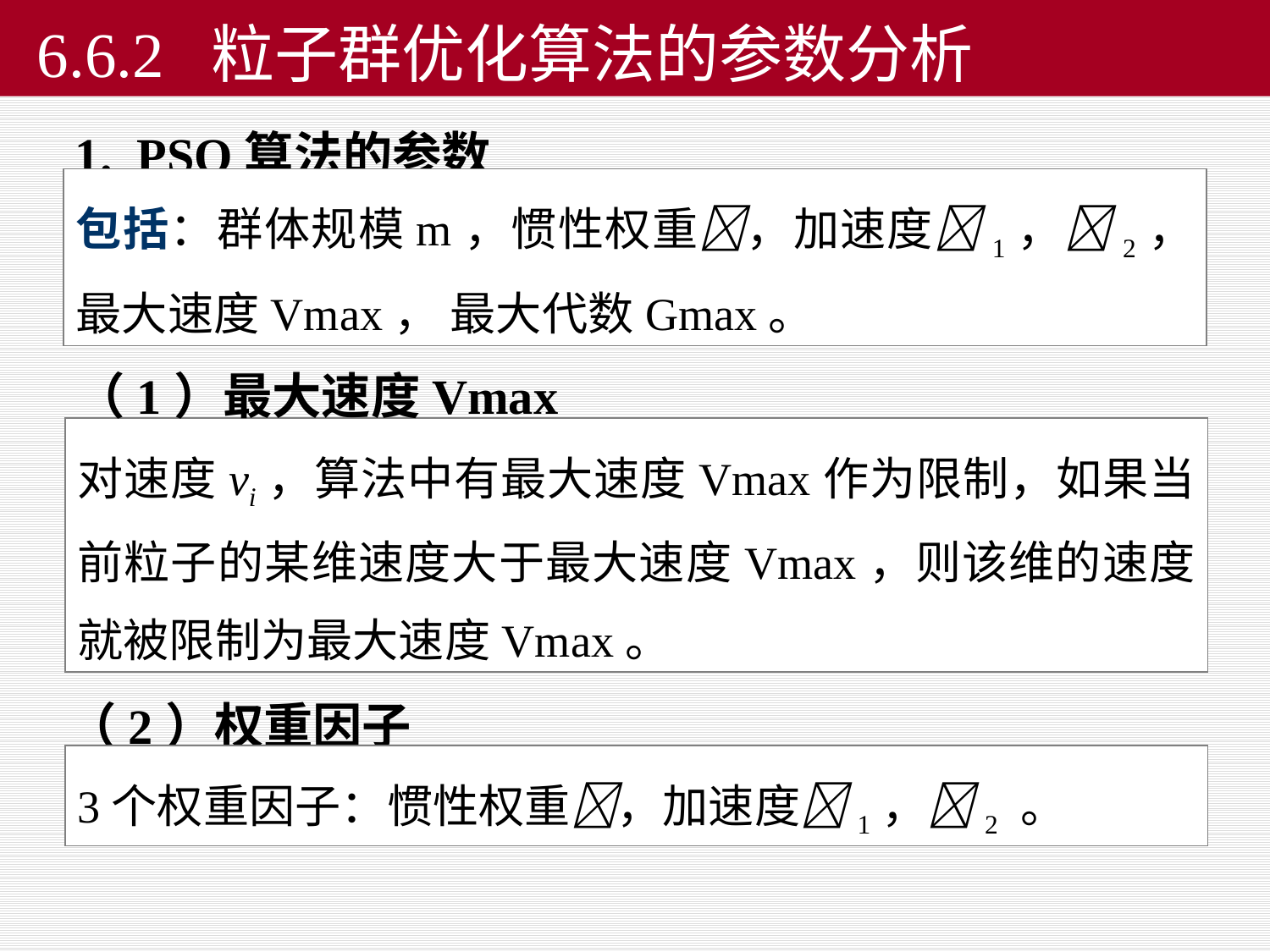

# 6.6.2  粒子群优化算法的参数分析
  PSO算法的参数

包括：群体规模m，惯性权重ω，加速度ϕ1，ϕ2，最大速度Vmax， 最大代数Gmax。
（1）最大速度Vmax
对速度vi，算法中有最大速度Vmax作为限制，如果当前粒子的某维速度大于最大速度Vmax，则该维的速度就被限制为最大速度Vmax。
（2）权重因子
3个权重因子：惯性权重ω，加速度ϕ1，ϕ2 。

127